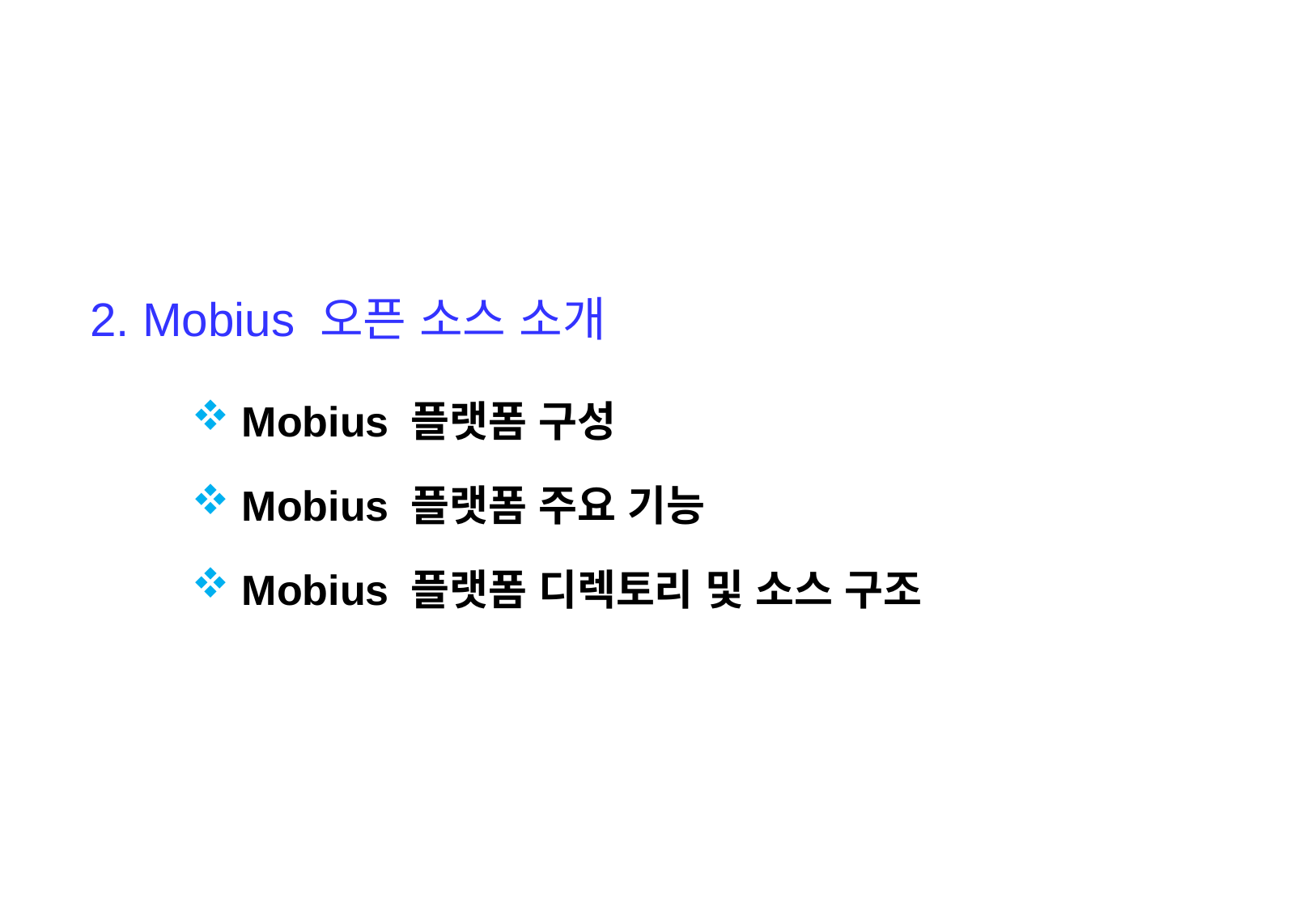

2. Mobius 오픈 소스 소개
 Mobius 플랫폼 구성
 Mobius 플랫폼 주요 기능
 Mobius 플랫폼 디렉토리 및 소스 구조